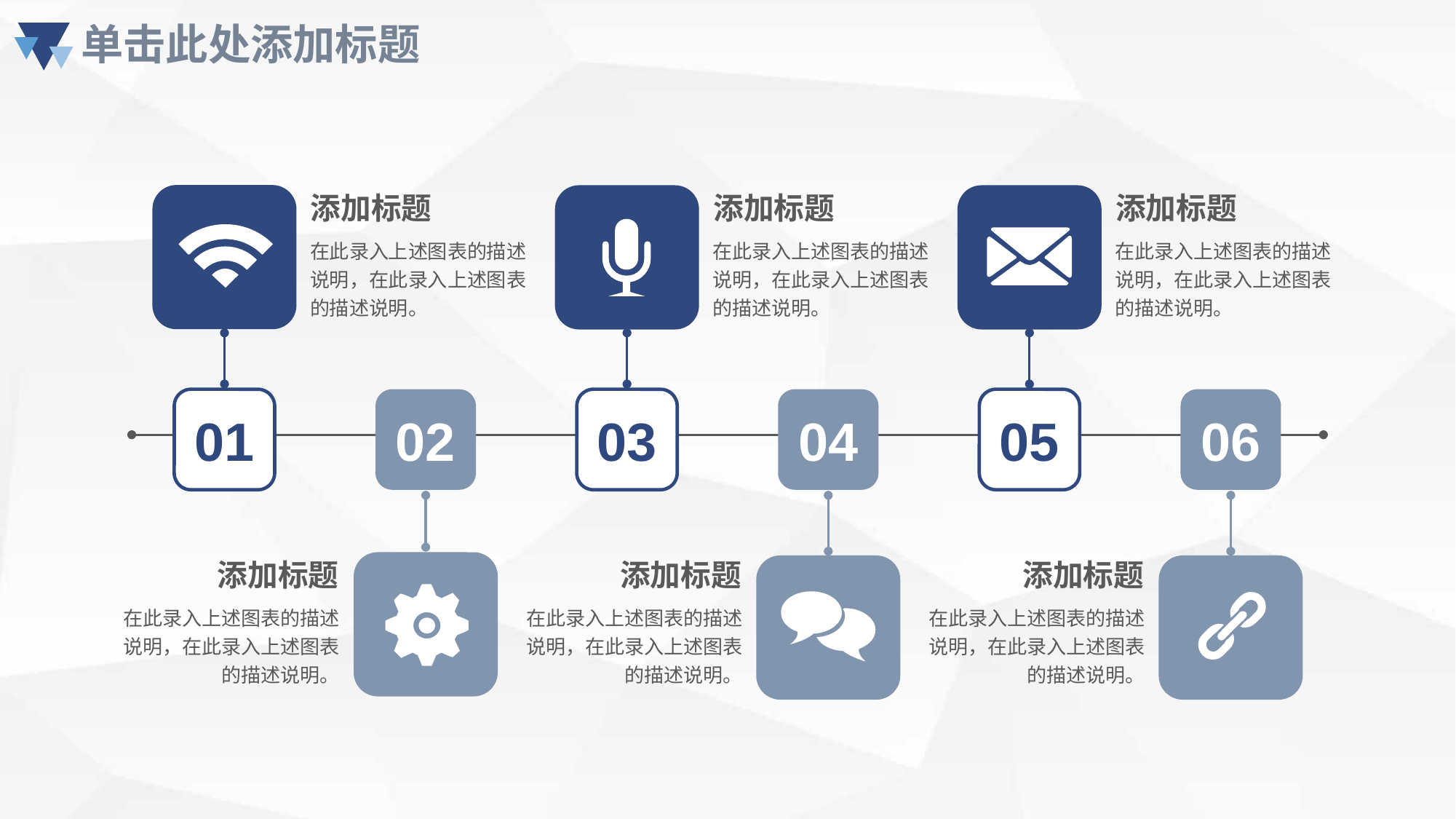

添加标题
添加标题
添加标题

在此录入上述图表的描述说明，在此录入上述图表的描述说明。
在此录入上述图表的描述说明，在此录入上述图表的描述说明。
在此录入上述图表的描述说明，在此录入上述图表的描述说明。
01
02
03
04
05
06

添加标题
添加标题
添加标题
在此录入上述图表的描述说明，在此录入上述图表的描述说明。
在此录入上述图表的描述说明，在此录入上述图表的描述说明。
在此录入上述图表的描述说明，在此录入上述图表的描述说明。